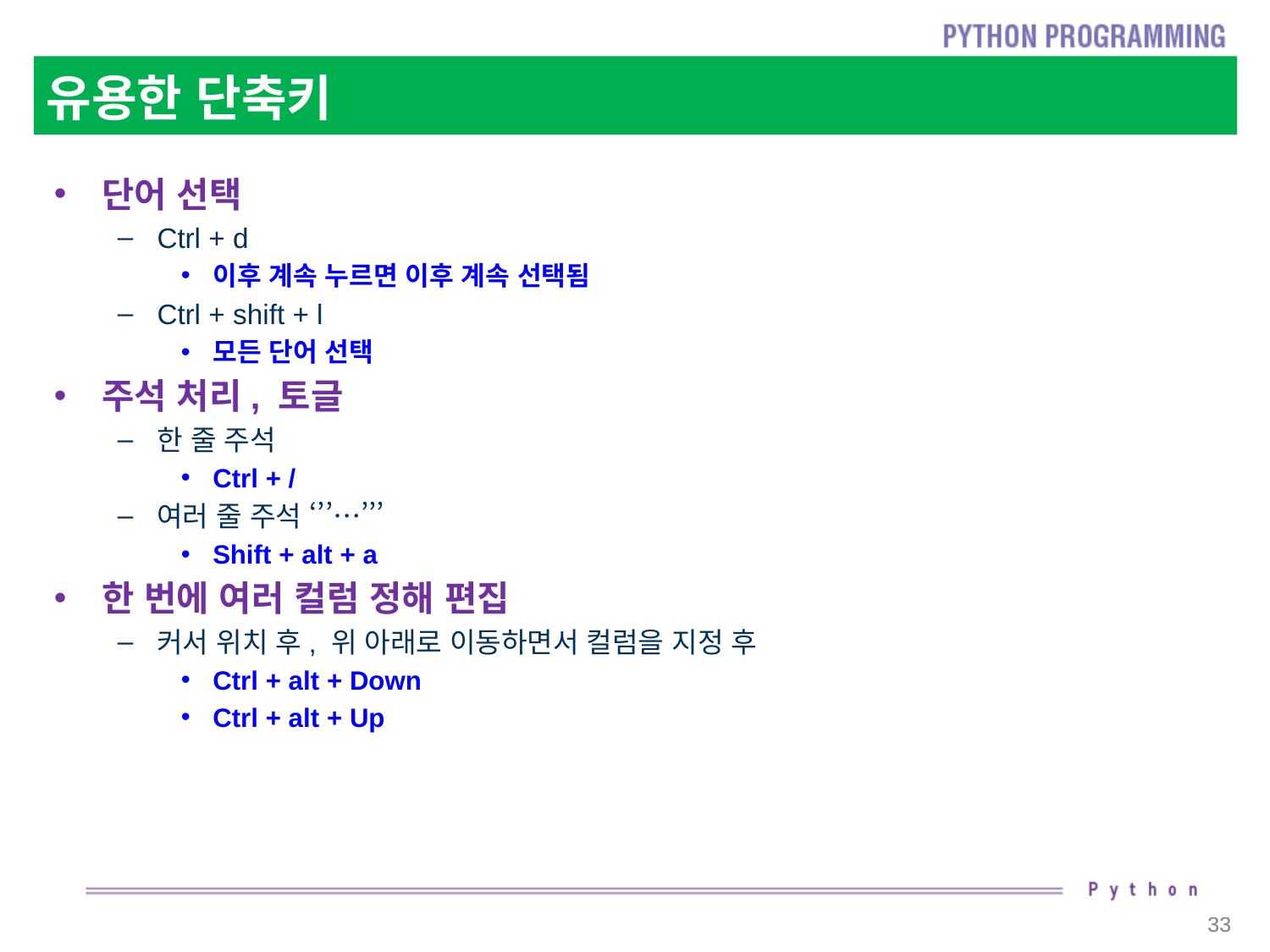

# 유용한 단축키
단어 선택
Ctrl + d
이후 계속 누르면 이후 계속 선택됨
Ctrl + shift + l
모든 단어 선택
주석 처리, 토글
한 줄 주석
Ctrl + /
여러 줄 주석 ‘’’…’’’
Shift + alt + a
한 번에 여러 컬럼 정해 편집
커서 위치 후, 위 아래로 이동하면서 컬럼을 지정 후
Ctrl + alt + Down
Ctrl + alt + Up

33